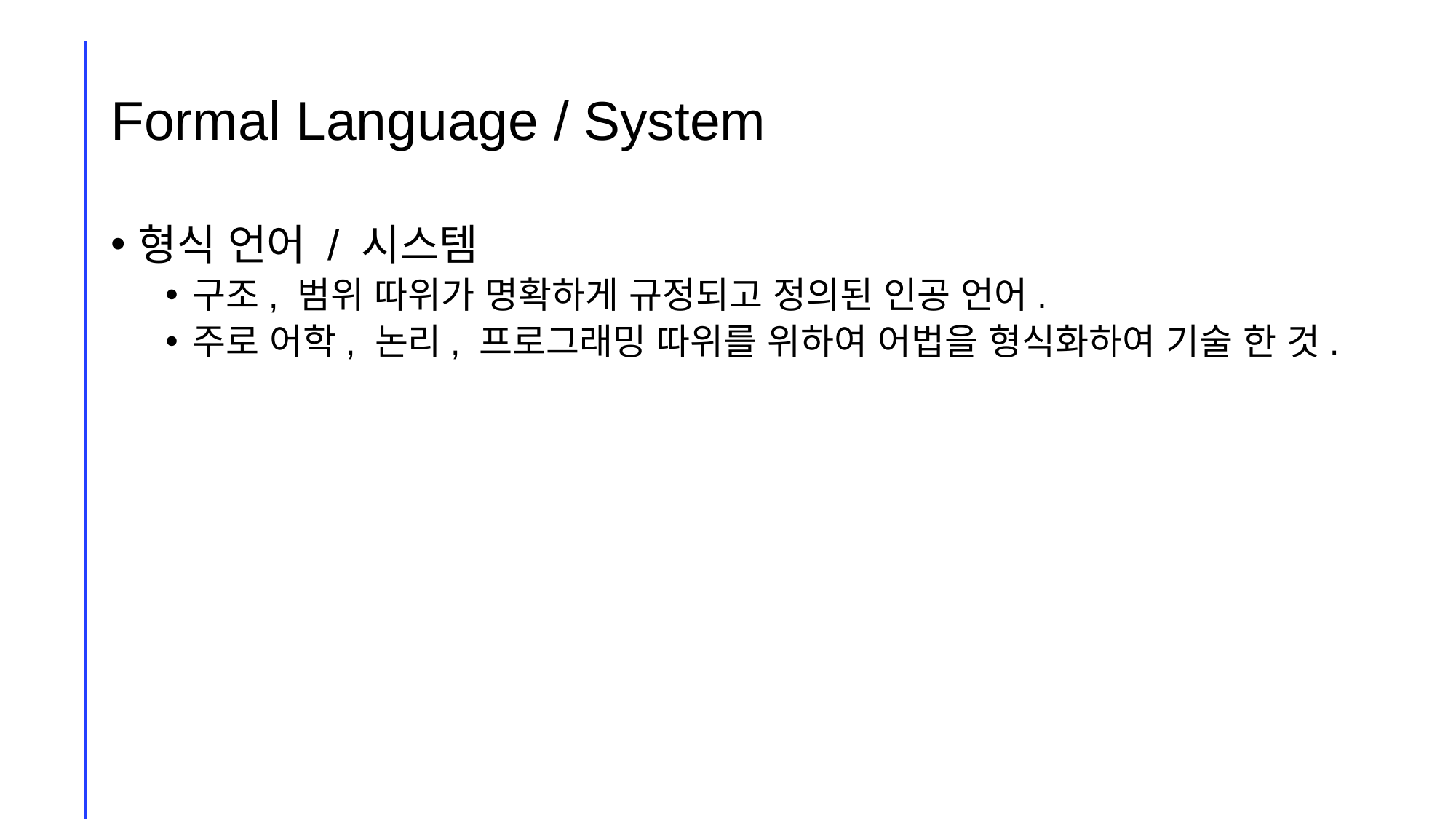

# Formal Language / System
형식 언어 / 시스템
구조, 범위 따위가 명확하게 규정되고 정의된 인공 언어.
주로 어학, 논리, 프로그래밍 따위를 위하여 어법을 형식화하여 기술 한 것.